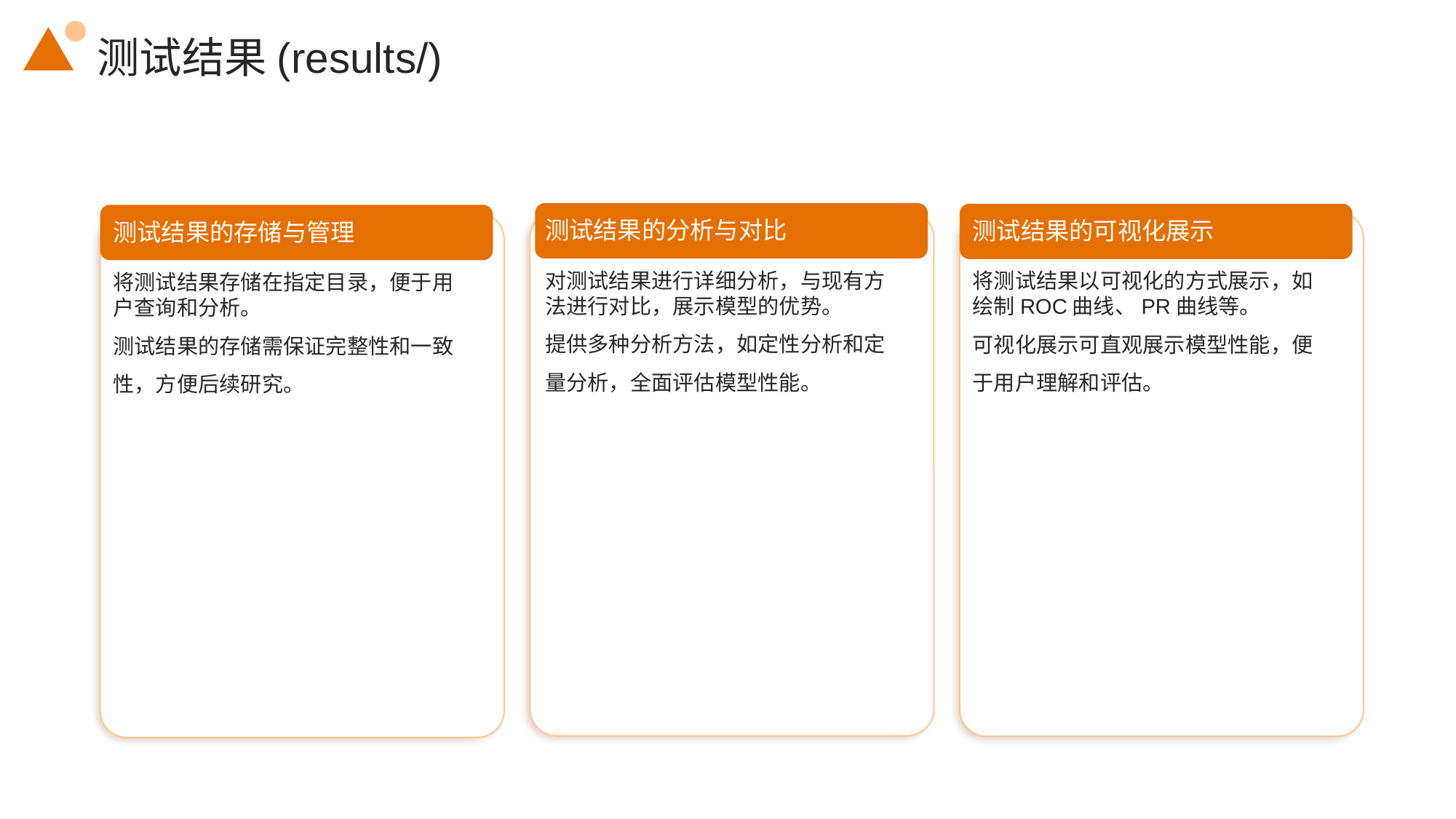

测试结果(results/)

测试结果的分析与对比

测试结果的可视化展示

测试结果的存储与管理

对测试结果进行详细分析，与现有方法进行对比，展示模型的优势。
提供多种分析方法，如定性分析和定量分析，全面评估模型性能。
将测试结果以可视化的方式展示，如绘制ROC曲线、PR曲线等。
可视化展示可直观展示模型性能，便于用户理解和评估。
将测试结果存储在指定目录，便于用户查询和分析。
测试结果的存储需保证完整性和一致性，方便后续研究。